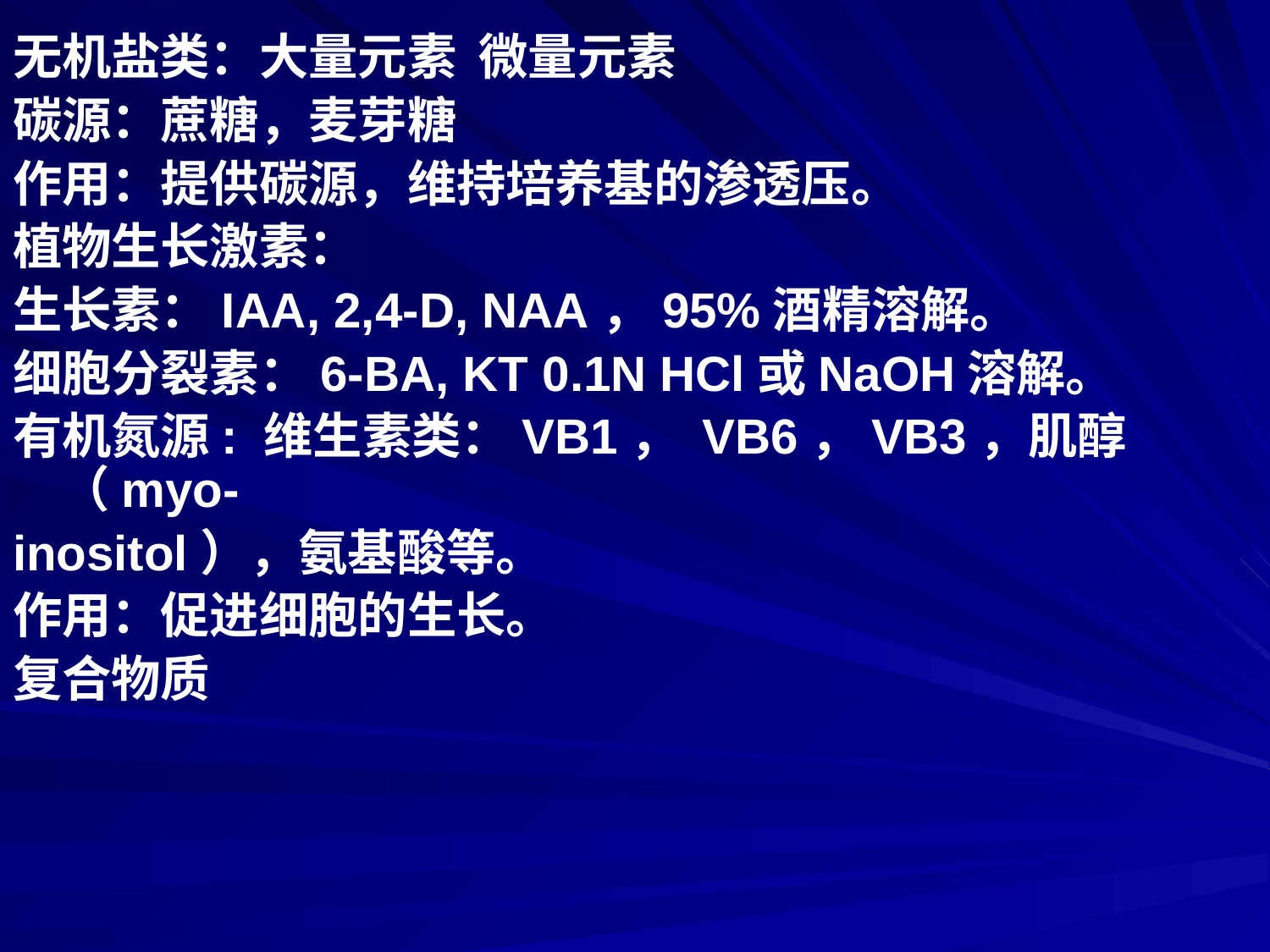

无机盐类：大量元素  微量元素
碳源：蔗糖，麦芽糖
作用：提供碳源，维持培养基的渗透压。
植物生长激素：
生长素：IAA, 2,4-D, NAA，95%酒精溶解。
细胞分裂素：6-BA, KT 0.1N HCl或NaOH溶解。
有机氮源: 维生素类：VB1， VB6，VB3，肌醇（myo-
inositol），氨基酸等。
作用：促进细胞的生长。
复合物质